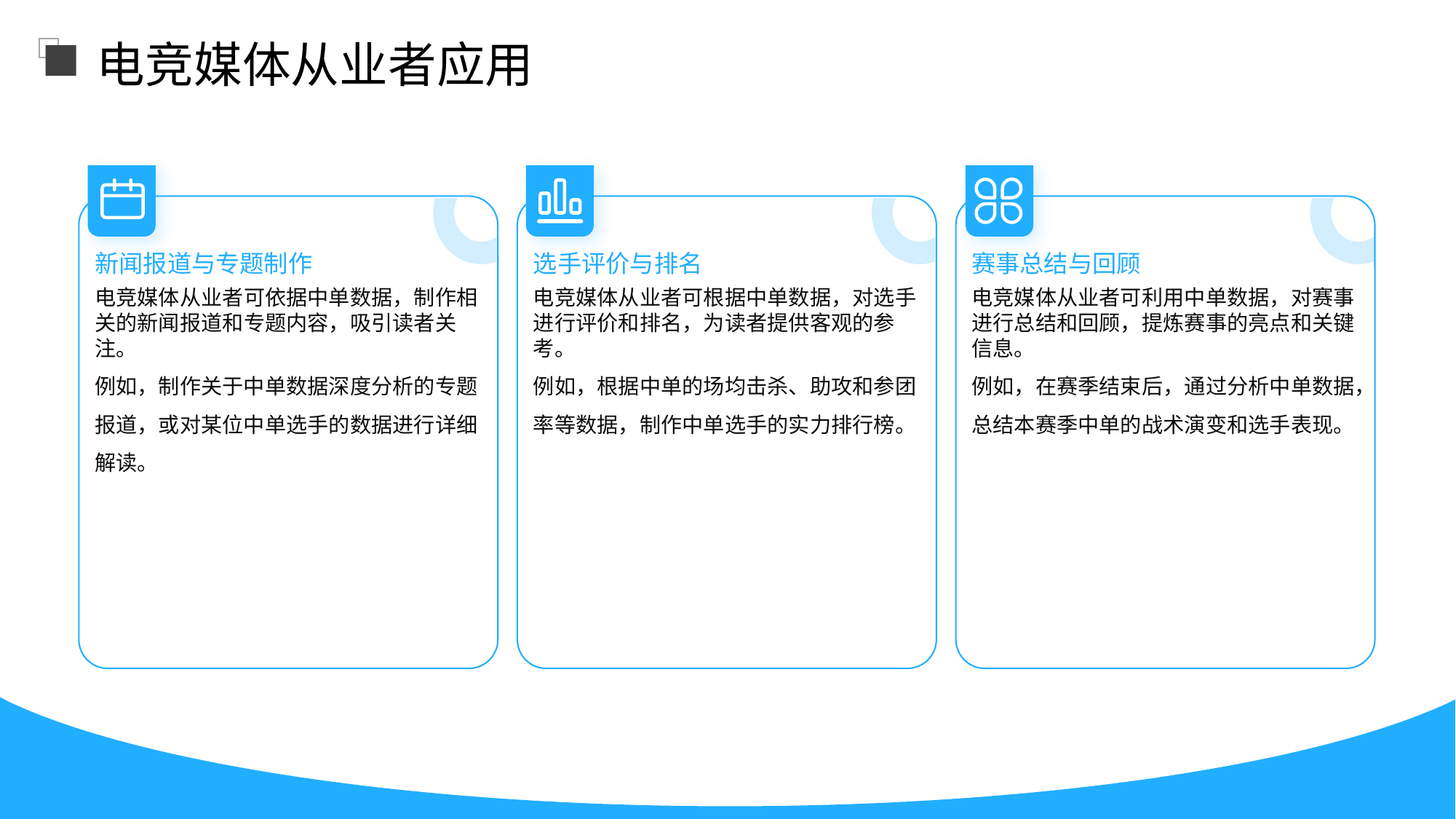

电竞媒体从业者应用

新闻报道与专题制作
选手评价与排名
赛事总结与回顾
电竞媒体从业者可依据中单数据，制作相关的新闻报道和专题内容，吸引读者关注。
例如，制作关于中单数据深度分析的专题报道，或对某位中单选手的数据进行详细解读。
电竞媒体从业者可根据中单数据，对选手进行评价和排名，为读者提供客观的参考。
例如，根据中单的场均击杀、助攻和参团率等数据，制作中单选手的实力排行榜。
电竞媒体从业者可利用中单数据，对赛事进行总结和回顾，提炼赛事的亮点和关键信息。
例如，在赛季结束后，通过分析中单数据，总结本赛季中单的战术演变和选手表现。